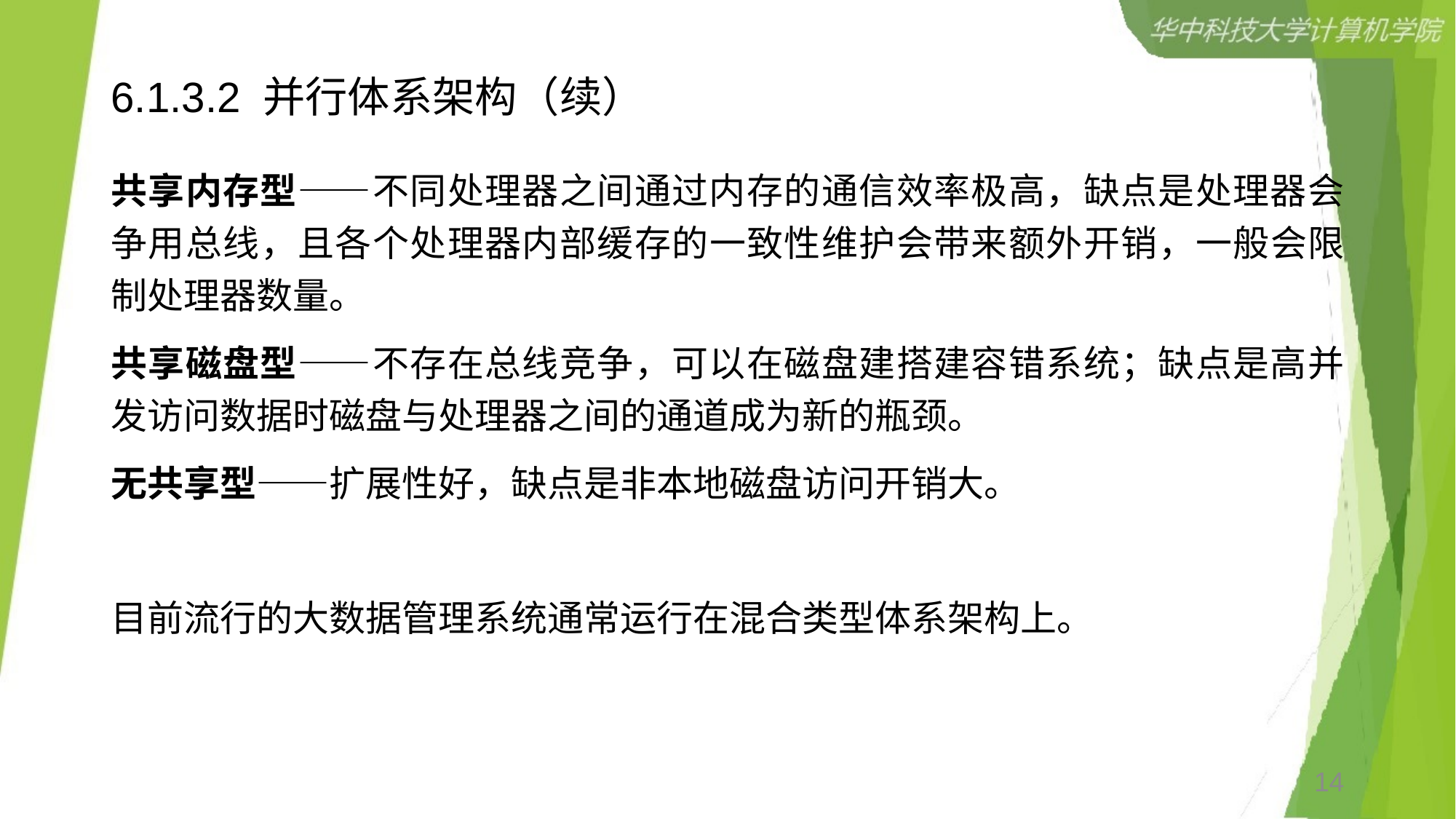

# 6.1.3.2 并行体系架构（续）
共享内存型——不同处理器之间通过内存的通信效率极高，缺点是处理器会争用总线，且各个处理器内部缓存的一致性维护会带来额外开销，一般会限制处理器数量。
共享磁盘型——不存在总线竞争，可以在磁盘建搭建容错系统；缺点是高并发访问数据时磁盘与处理器之间的通道成为新的瓶颈。
无共享型——扩展性好，缺点是非本地磁盘访问开销大。

目前流行的大数据管理系统通常运行在混合类型体系架构上。

14